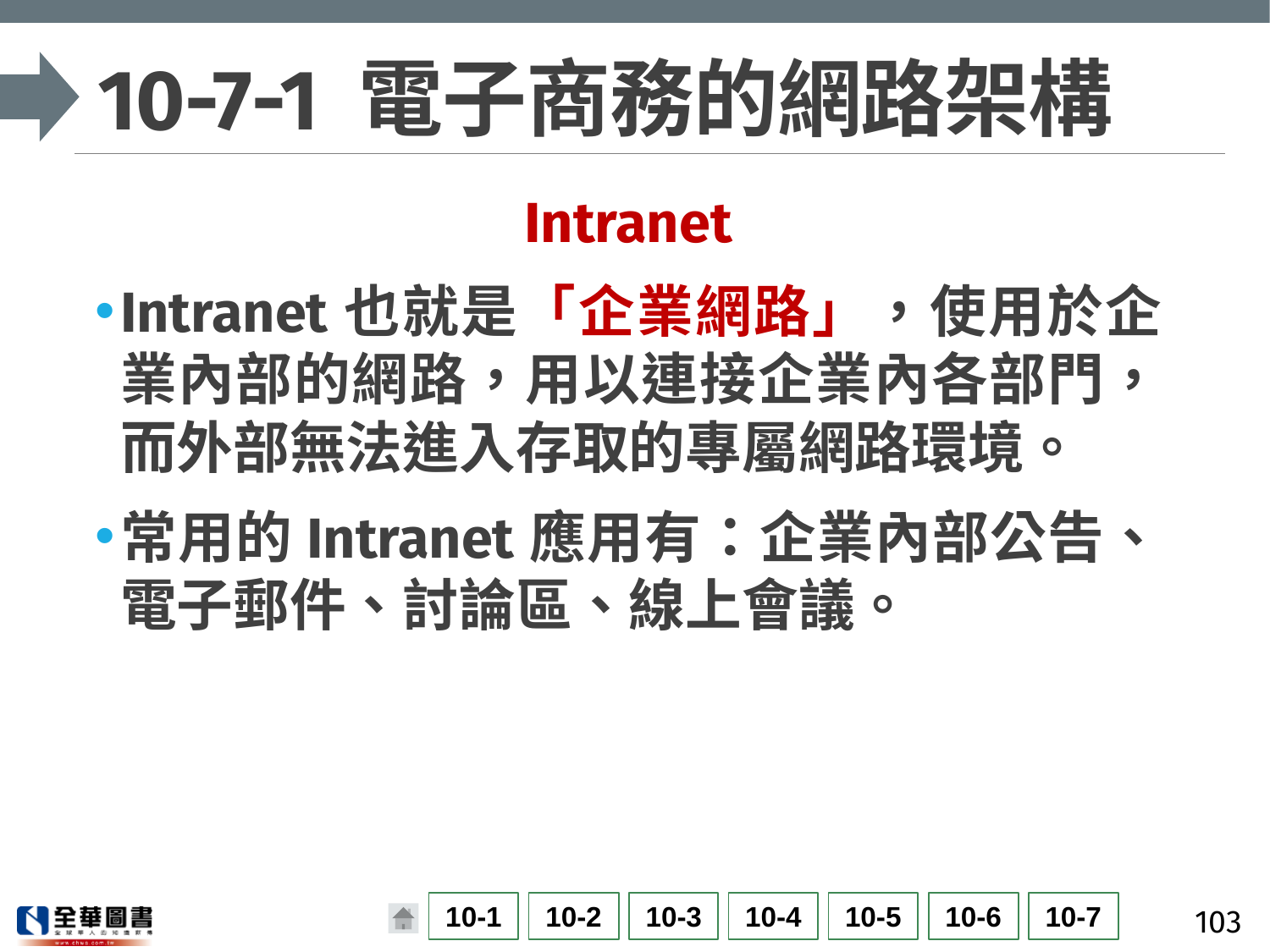

# 10-7-1 電子商務的網路架構
Intranet
Intranet也就是「企業網路」，使用於企業內部的網路，用以連接企業內各部門，而外部無法進入存取的專屬網路環境。
常用的Intranet應用有：企業內部公告、電子郵件、討論區、線上會議。

103